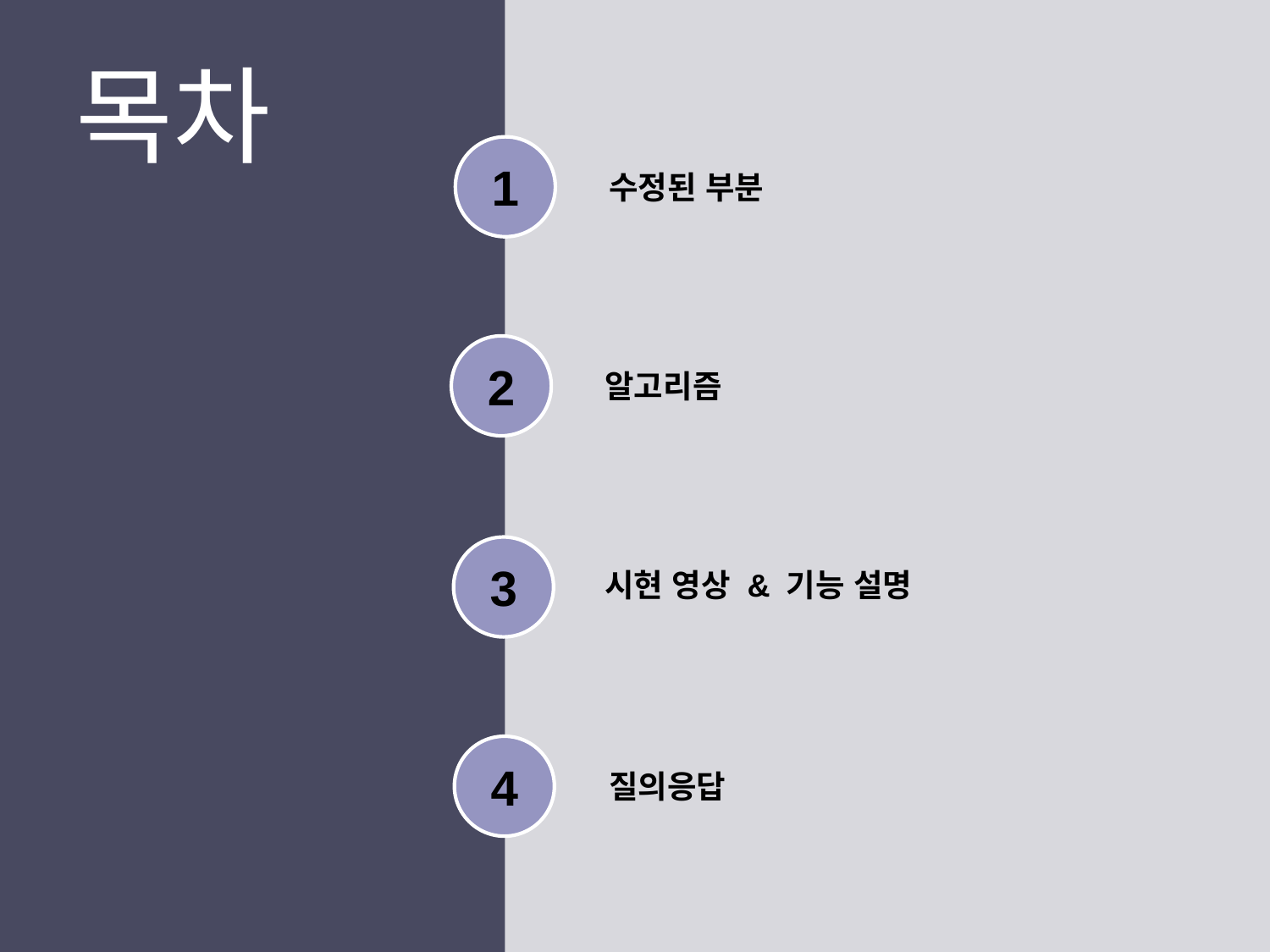

목차
1
수정된 부분

2
알고리즘

3
시현 영상 & 기능 설명
4
질의응답